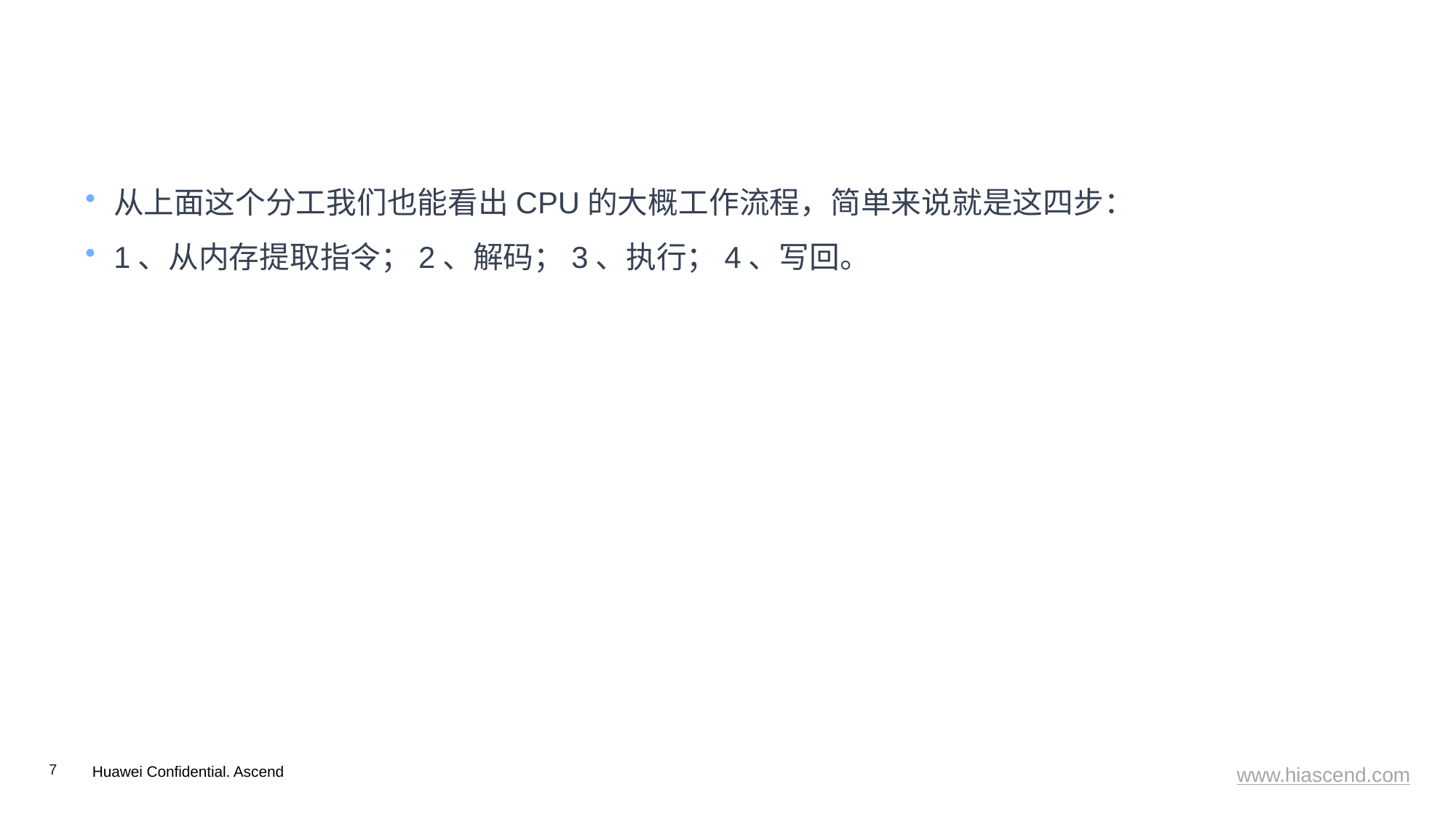

#
从上面这个分工我们也能看出CPU的大概工作流程，简单来说就是这四步：
1、从内存提取指令；2、解码；3、执行；4、写回。